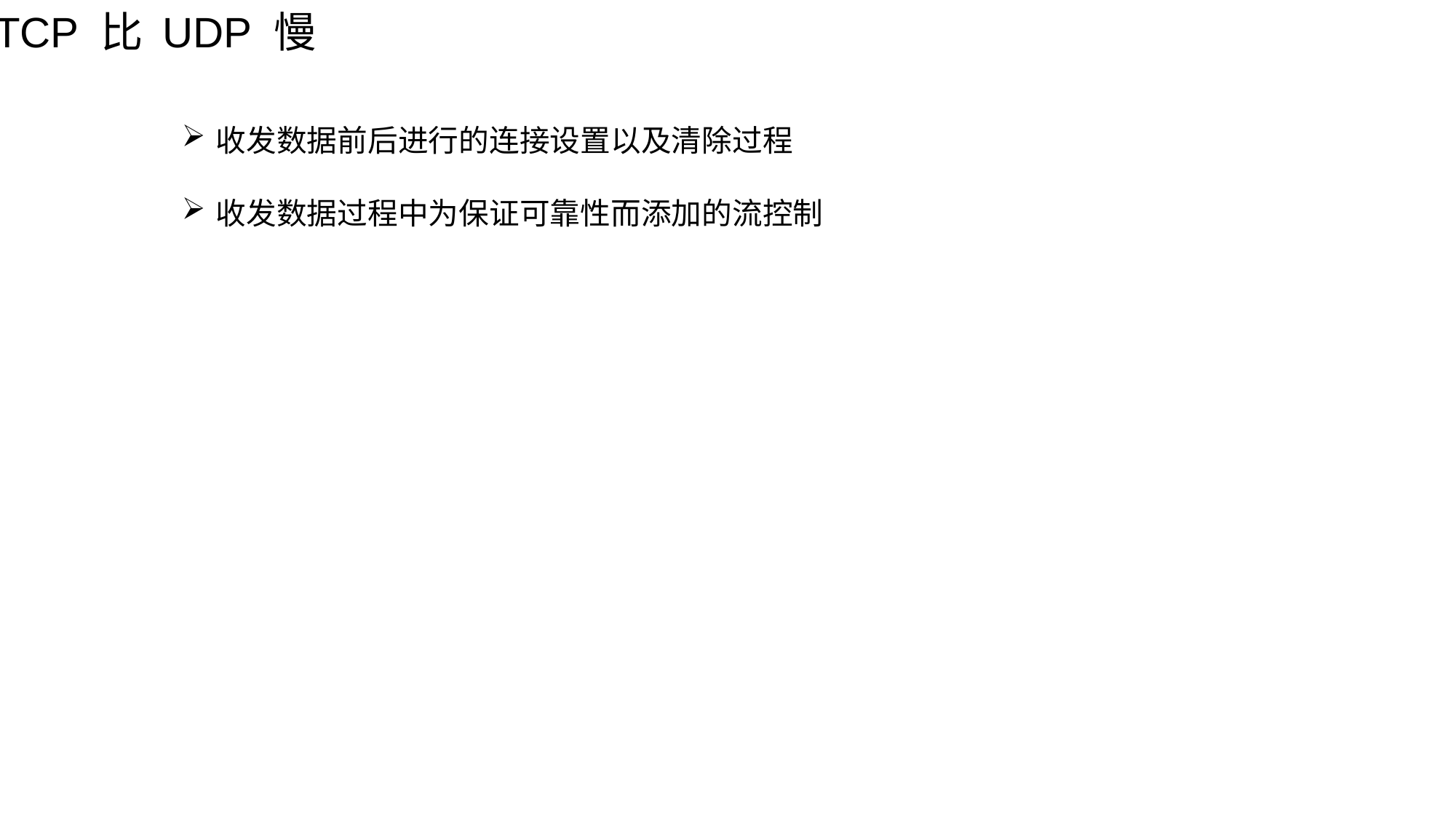

TCP 比 UDP 慢
收发数据前后进行的连接设置以及清除过程

收发数据过程中为保证可靠性而添加的流控制